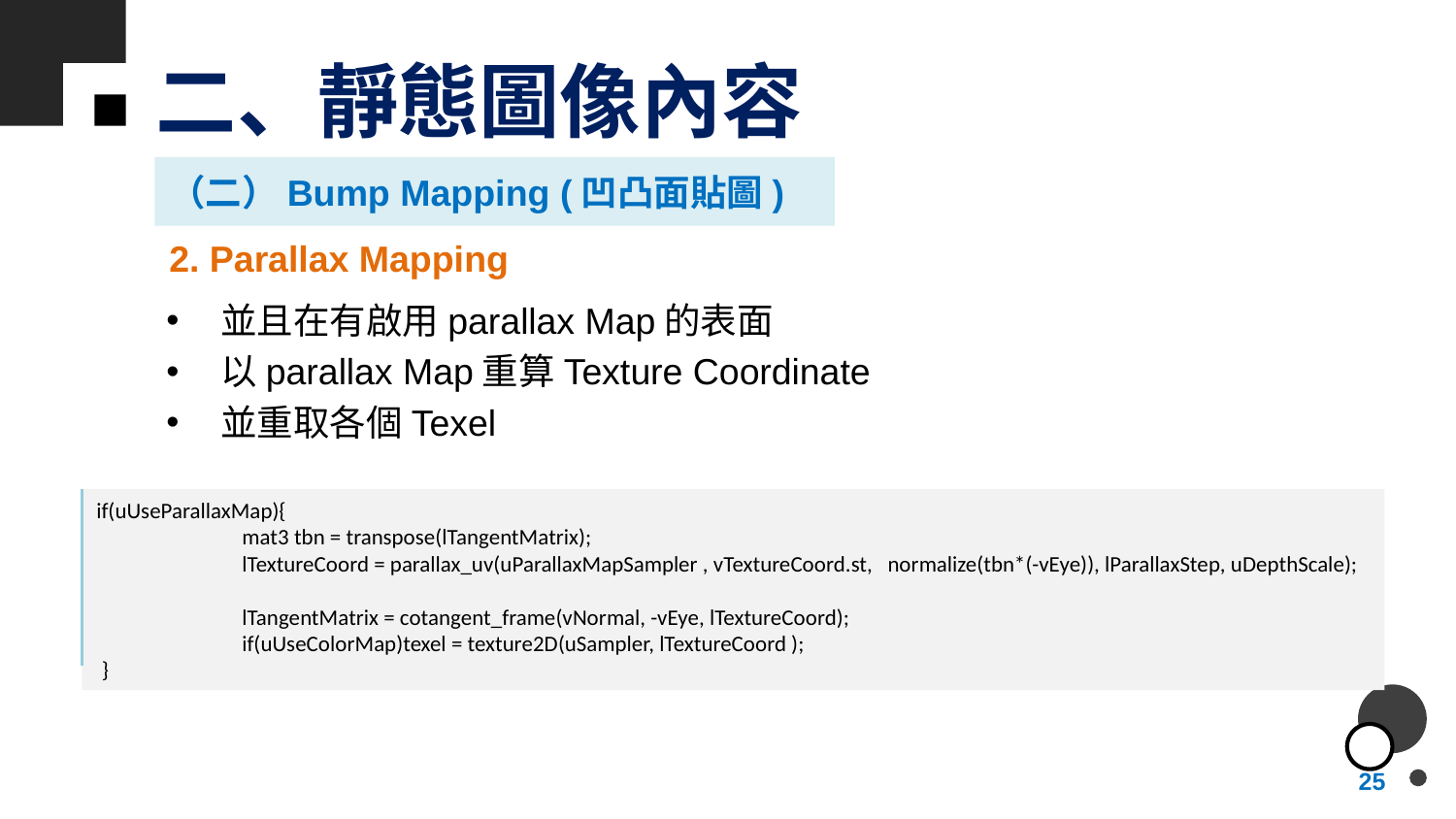

# 二、靜態圖像內容
（二）Bump Mapping (凹凸面貼圖)
2. Parallax Mapping
並且在有啟用parallax Map的表面
以parallax Map重算Texture Coordinate
並重取各個Texel

if(uUseParallaxMap){
	mat3 tbn = transpose(lTangentMatrix);
	lTextureCoord = parallax_uv(uParallaxMapSampler , vTextureCoord.st,   normalize(tbn*(-vEye)), lParallaxStep, uDepthScale);
 	lTangentMatrix = cotangent_frame(vNormal, -vEye, lTextureCoord);
	if(uUseColorMap)texel = texture2D(uSampler, lTextureCoord );
 }

25